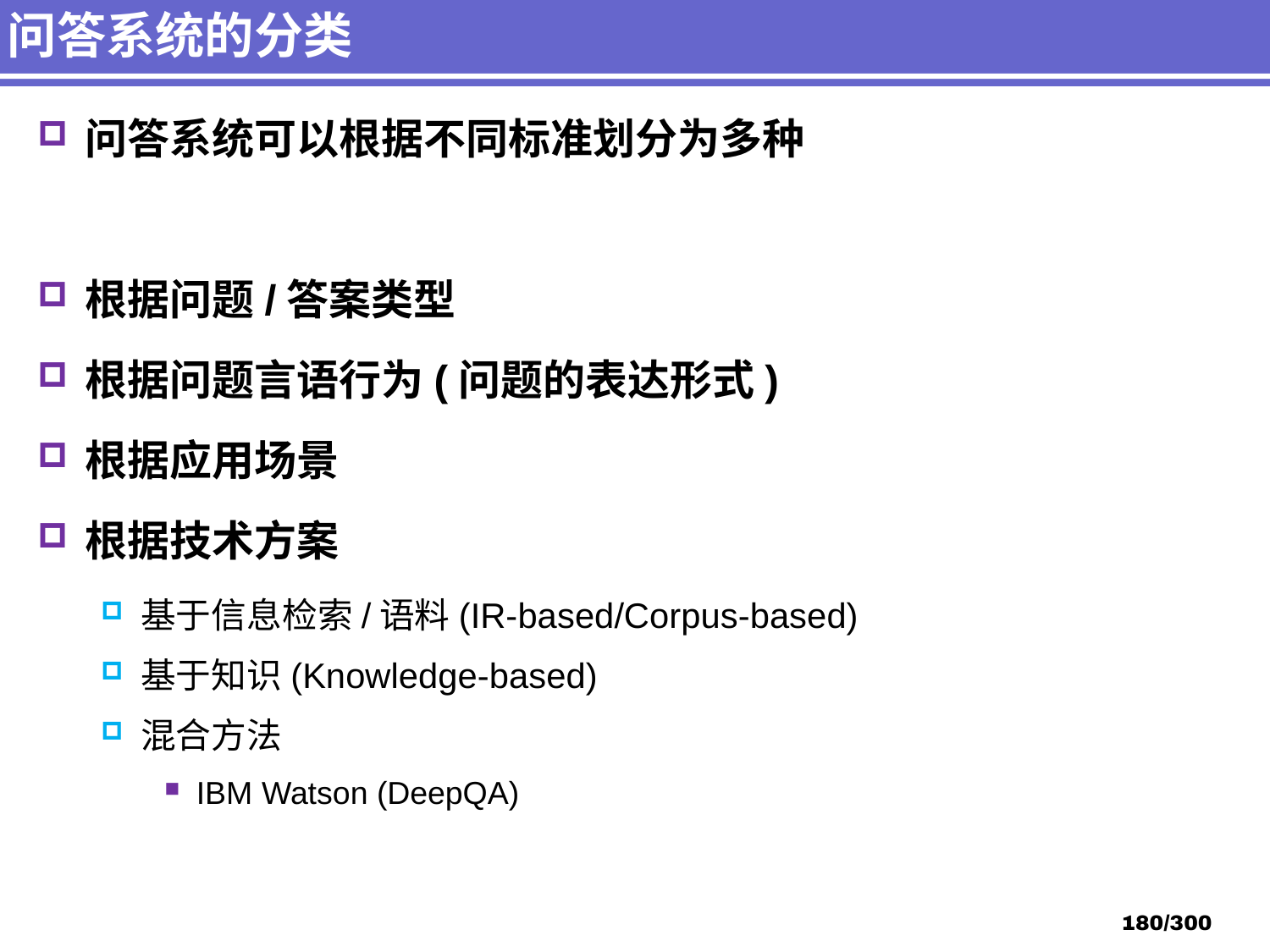

# 问答系统的分类
问答系统可以根据不同标准划分为多种

根据问题/答案类型
根据问题言语行为(问题的表达形式)
根据应用场景
根据技术方案
基于信息检索/语料(IR-based/Corpus-based)
基于知识(Knowledge-based)
混合方法
IBM Watson (DeepQA)

180/300